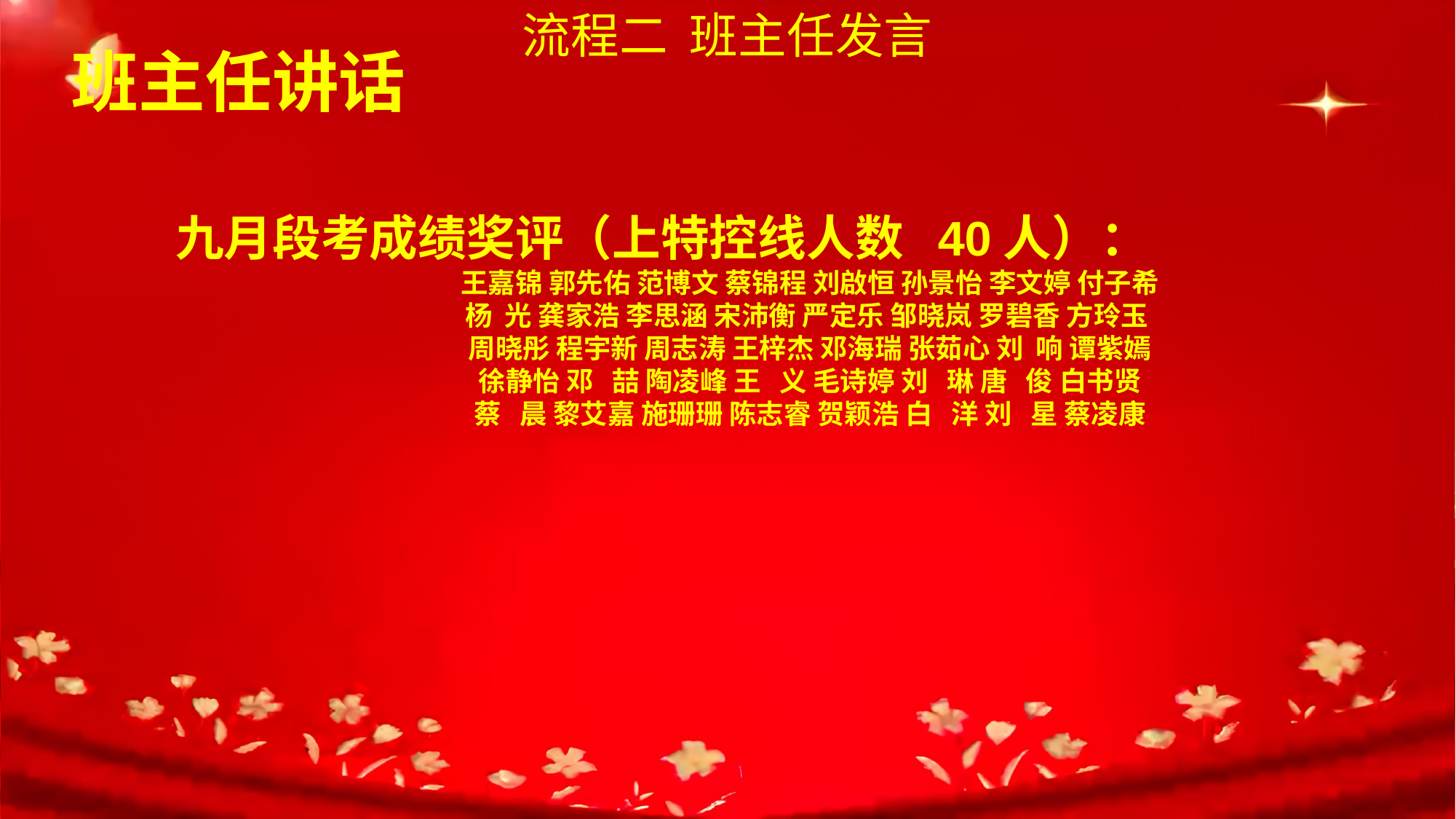

流程二  班主任发言
   班主任讲话
九月段考成绩奖评（上特控线人数  40人）：
王嘉锦 郭先佑 范博文 蔡锦程 刘啟恒 孙景怡 李文婷 付子希
杨  光 龚家浩 李思涵 宋沛衡 严定乐 邹晓岚 罗碧香 方玲玉
周晓彤 程宇新 周志涛 王梓杰 邓海瑞 张茹心 刘  响 谭紫嫣
徐静怡 邓   喆 陶凌峰 王   义 毛诗婷 刘   琳 唐   俊 白书贤
蔡   晨 黎艾嘉 施珊珊 陈志睿 贺颖浩 白   洋 刘   星 蔡凌康